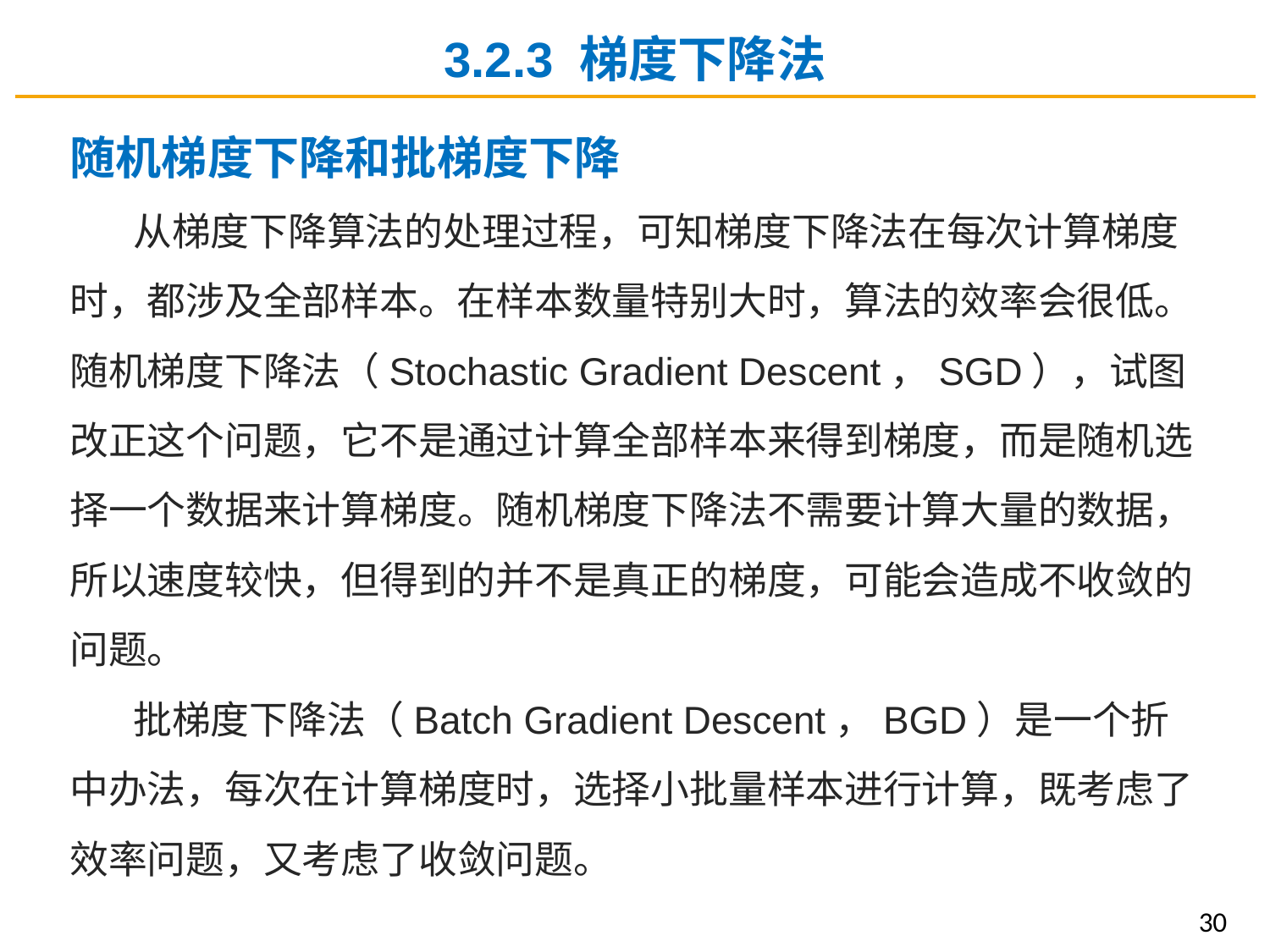

3.2.3 梯度下降法
随机梯度下降和批梯度下降
从梯度下降算法的处理过程，可知梯度下降法在每次计算梯度时，都涉及全部样本。在样本数量特别大时，算法的效率会很低。随机梯度下降法（Stochastic Gradient Descent，SGD），试图改正这个问题，它不是通过计算全部样本来得到梯度，而是随机选择一个数据来计算梯度。随机梯度下降法不需要计算大量的数据，所以速度较快，但得到的并不是真正的梯度，可能会造成不收敛的问题。
批梯度下降法（Batch Gradient Descent，BGD）是一个折中办法，每次在计算梯度时，选择小批量样本进行计算，既考虑了效率问题，又考虑了收敛问题。
30